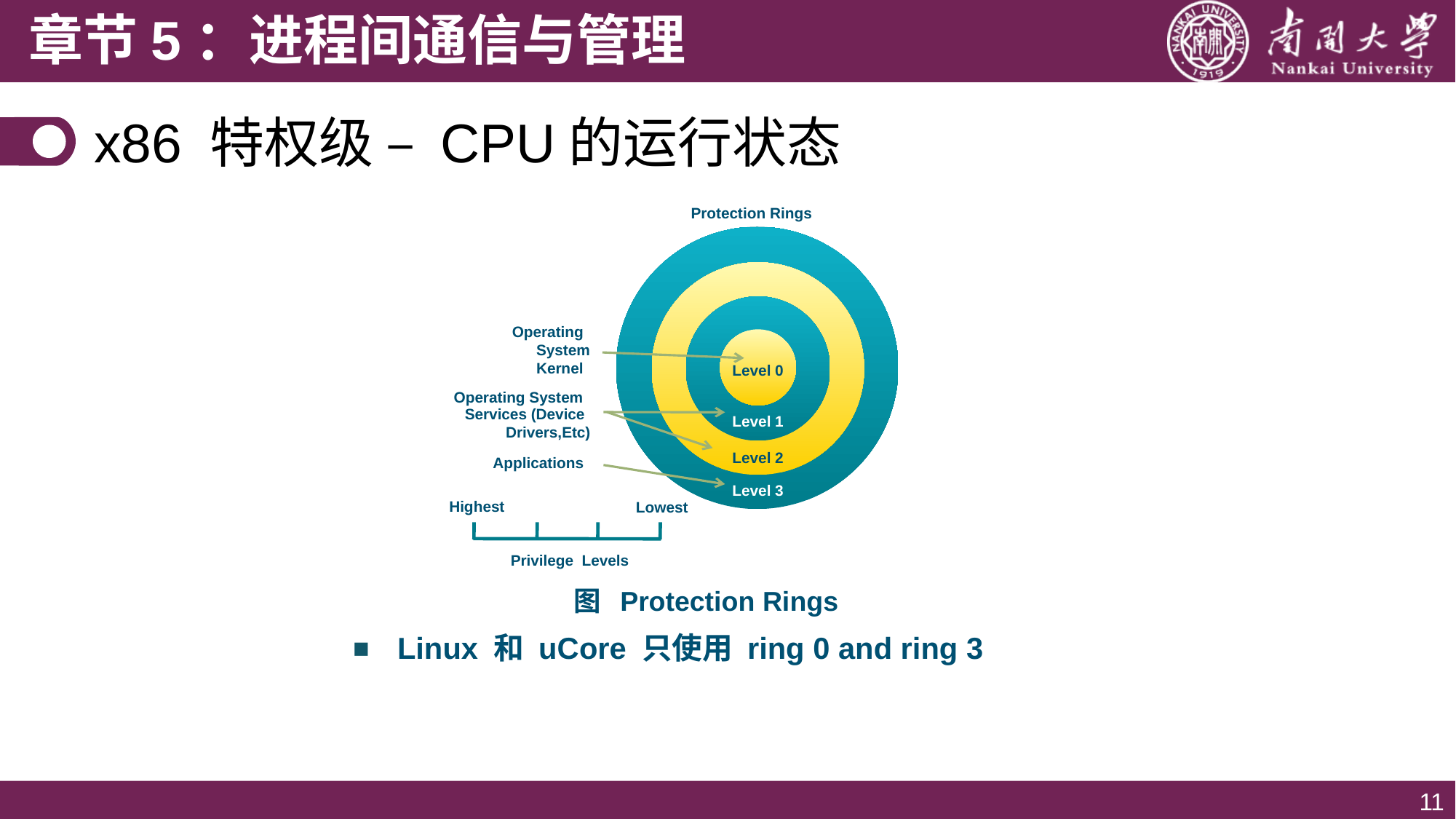

# x86 特权级 – CPU的运行状态
Protection Rings

    Operating System Kernel

Level 0
Operating System
Services (Device Drivers,Etc)
Level 1
Level 2
Applications
Level 3
Highest
Lowest
Privilege  Levels
图  Protection Rings
Linux 和 uCore 只使用 ring 0 and ring 3
■
11